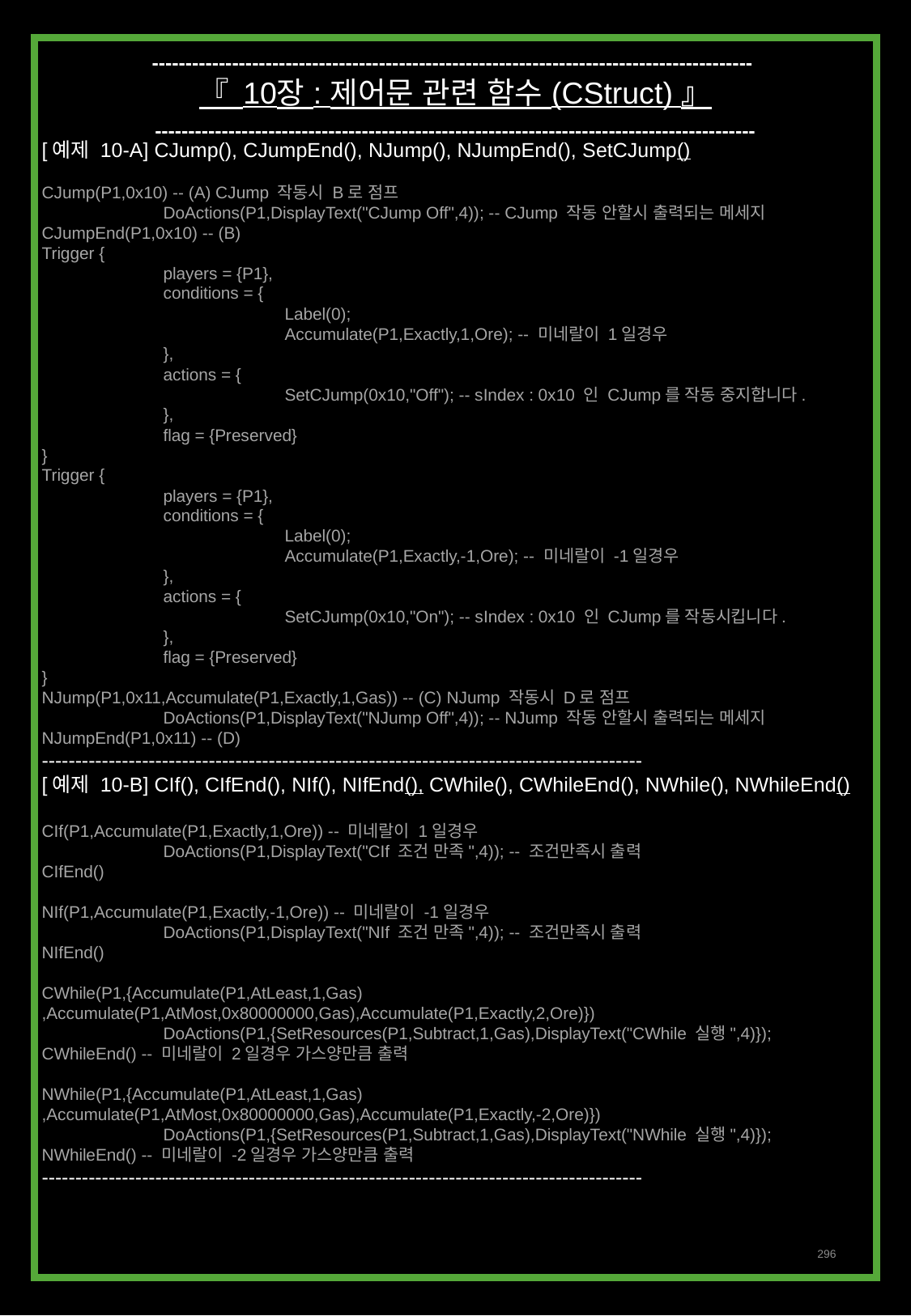

------------------------------------------------------------------------------------------
『  10장 : 제어문 관련 함수 (CStruct) 』
------------------------------------------------------------------------------------------
[예제 10-A] CJump(), CJumpEnd(), NJump(), NJumpEnd(), SetCJump()

CJump(P1,0x10) -- (A) CJump 작동시 B로 점프
	DoActions(P1,DisplayText("CJump Off",4)); -- CJump 작동 안할시 출력되는 메세지
CJumpEnd(P1,0x10) -- (B)
Trigger {
	players = {P1},
	conditions = {
		Label(0);
		Accumulate(P1,Exactly,1,Ore); -- 미네랄이 1일경우
	},
	actions = {
		SetCJump(0x10,"Off"); -- sIndex : 0x10 인 CJump를 작동 중지합니다.
	},
	flag = {Preserved}
}
Trigger {
	players = {P1},
	conditions = {
		Label(0);
		Accumulate(P1,Exactly,-1,Ore); -- 미네랄이 -1일경우
	},
	actions = {
		SetCJump(0x10,"On"); -- sIndex : 0x10 인 CJump를 작동시킵니다.
	},
	flag = {Preserved}
}
NJump(P1,0x11,Accumulate(P1,Exactly,1,Gas)) -- (C) NJump 작동시 D로 점프
	DoActions(P1,DisplayText("NJump Off",4)); -- NJump 작동 안할시 출력되는 메세지
NJumpEnd(P1,0x11) -- (D)
------------------------------------------------------------------------------------------
[예제 10-B] CIf(), CIfEnd(), NIf(), NIfEnd(), CWhile(), CWhileEnd(), NWhile(), NWhileEnd()

CIf(P1,Accumulate(P1,Exactly,1,Ore)) -- 미네랄이 1일경우
	DoActions(P1,DisplayText("CIf 조건 만족",4)); -- 조건만족시 출력
CIfEnd()

NIf(P1,Accumulate(P1,Exactly,-1,Ore)) -- 미네랄이 -1일경우
	DoActions(P1,DisplayText("NIf 조건 만족",4)); -- 조건만족시 출력
NIfEnd()

CWhile(P1,{Accumulate(P1,AtLeast,1,Gas)
,Accumulate(P1,AtMost,0x80000000,Gas),Accumulate(P1,Exactly,2,Ore)})
	DoActions(P1,{SetResources(P1,Subtract,1,Gas),DisplayText("CWhile 실행",4)});
CWhileEnd() -- 미네랄이 2일경우 가스양만큼 출력

NWhile(P1,{Accumulate(P1,AtLeast,1,Gas)
,Accumulate(P1,AtMost,0x80000000,Gas),Accumulate(P1,Exactly,-2,Ore)})
	DoActions(P1,{SetResources(P1,Subtract,1,Gas),DisplayText("NWhile 실행",4)});
NWhileEnd() -- 미네랄이 -2일경우 가스양만큼 출력
------------------------------------------------------------------------------------------
296